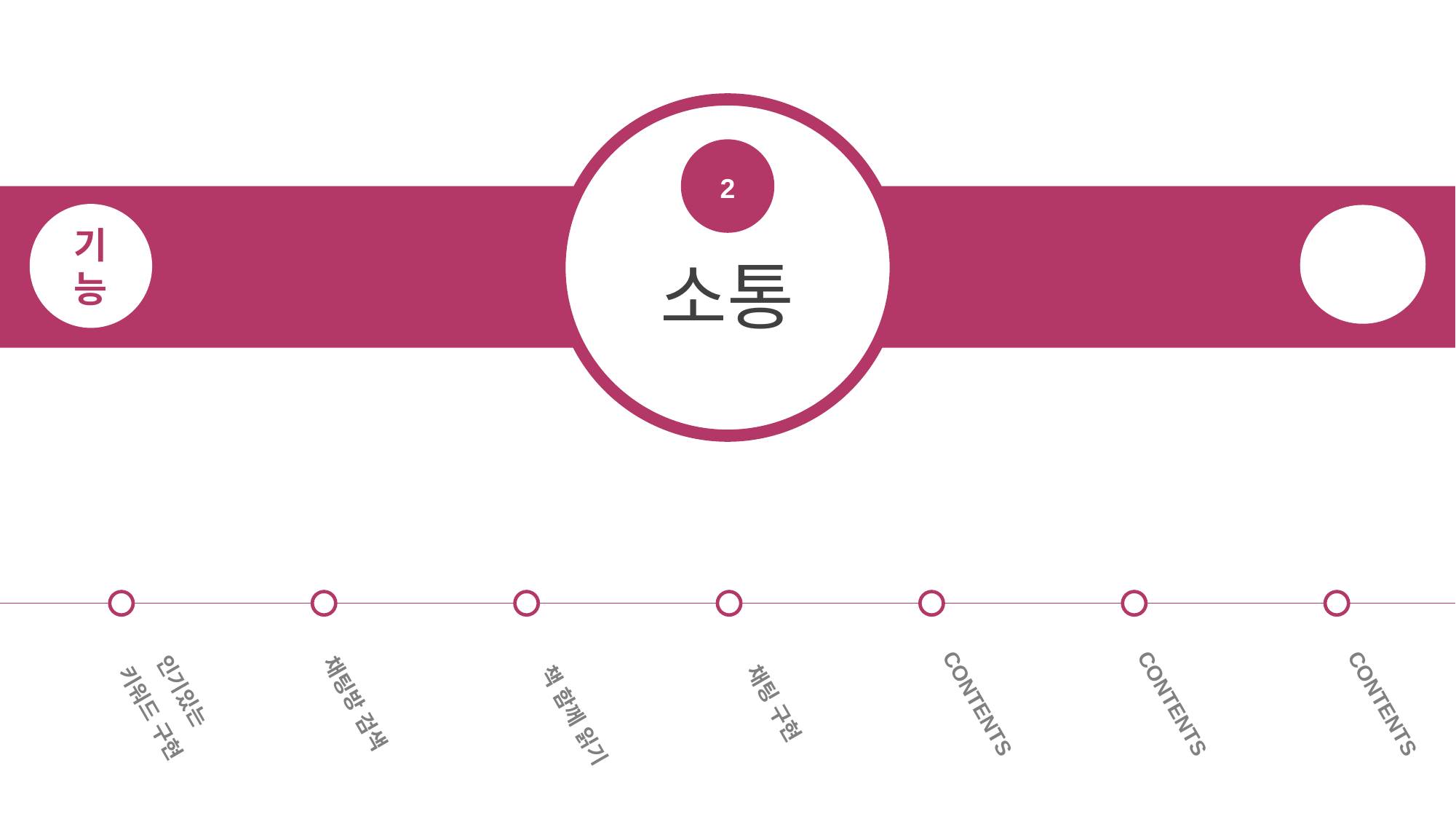

2

기능

기능
소통

인기있는
키워드 구현
채팅방 검색
채팅 구현
CONTENTS
CONTENTS
CONTENTS
책 함께 읽기